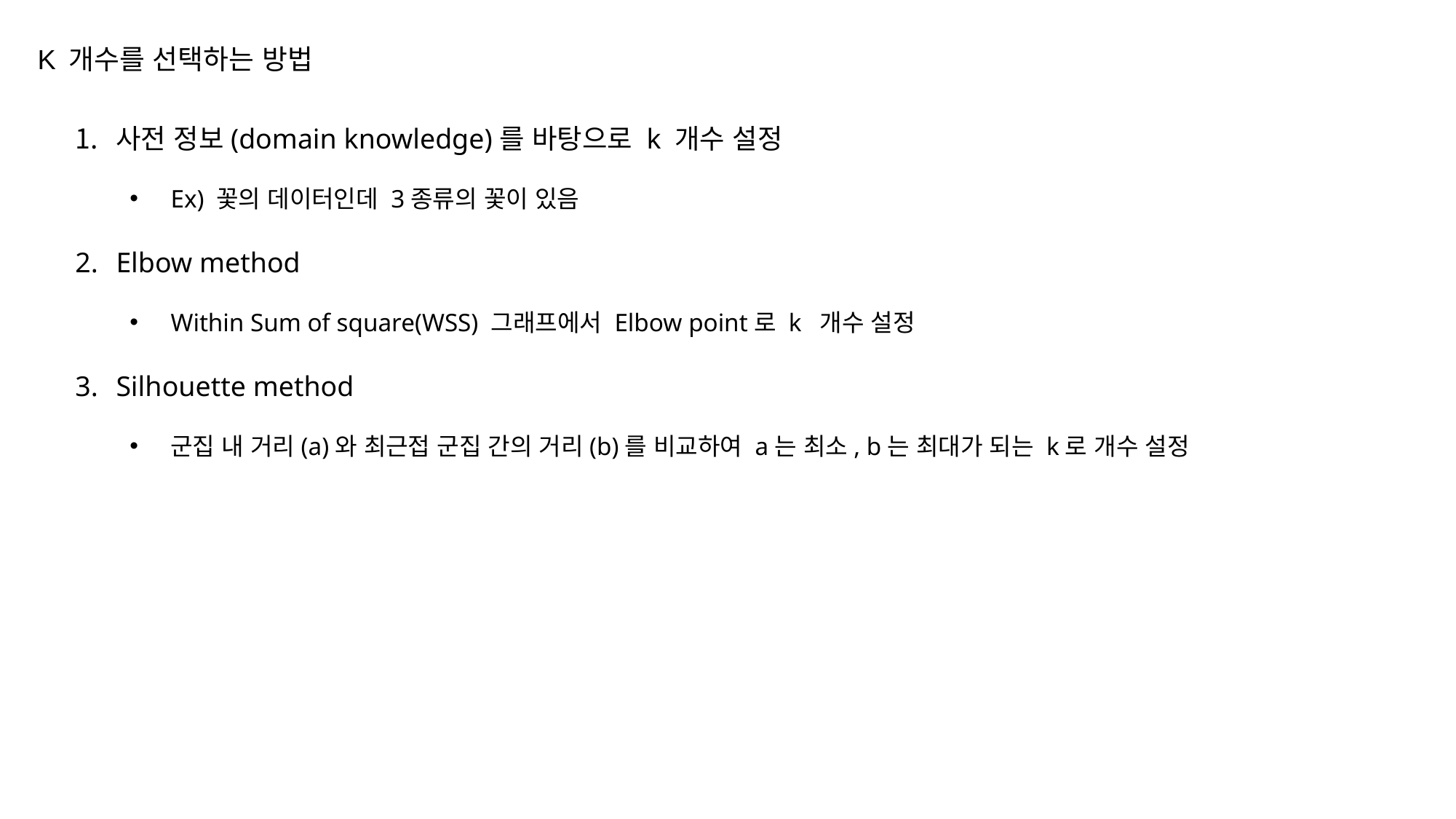

# K 개수를 선택하는 방법
사전 정보(domain knowledge)를 바탕으로 k 개수 설정
Ex) 꽃의 데이터인데 3종류의 꽃이 있음
Elbow method
Within Sum of square(WSS) 그래프에서 Elbow point로 k  개수 설정
Silhouette method
군집 내 거리(a)와 최근접 군집 간의 거리(b)를 비교하여 a는 최소, b는 최대가 되는 k로 개수 설정